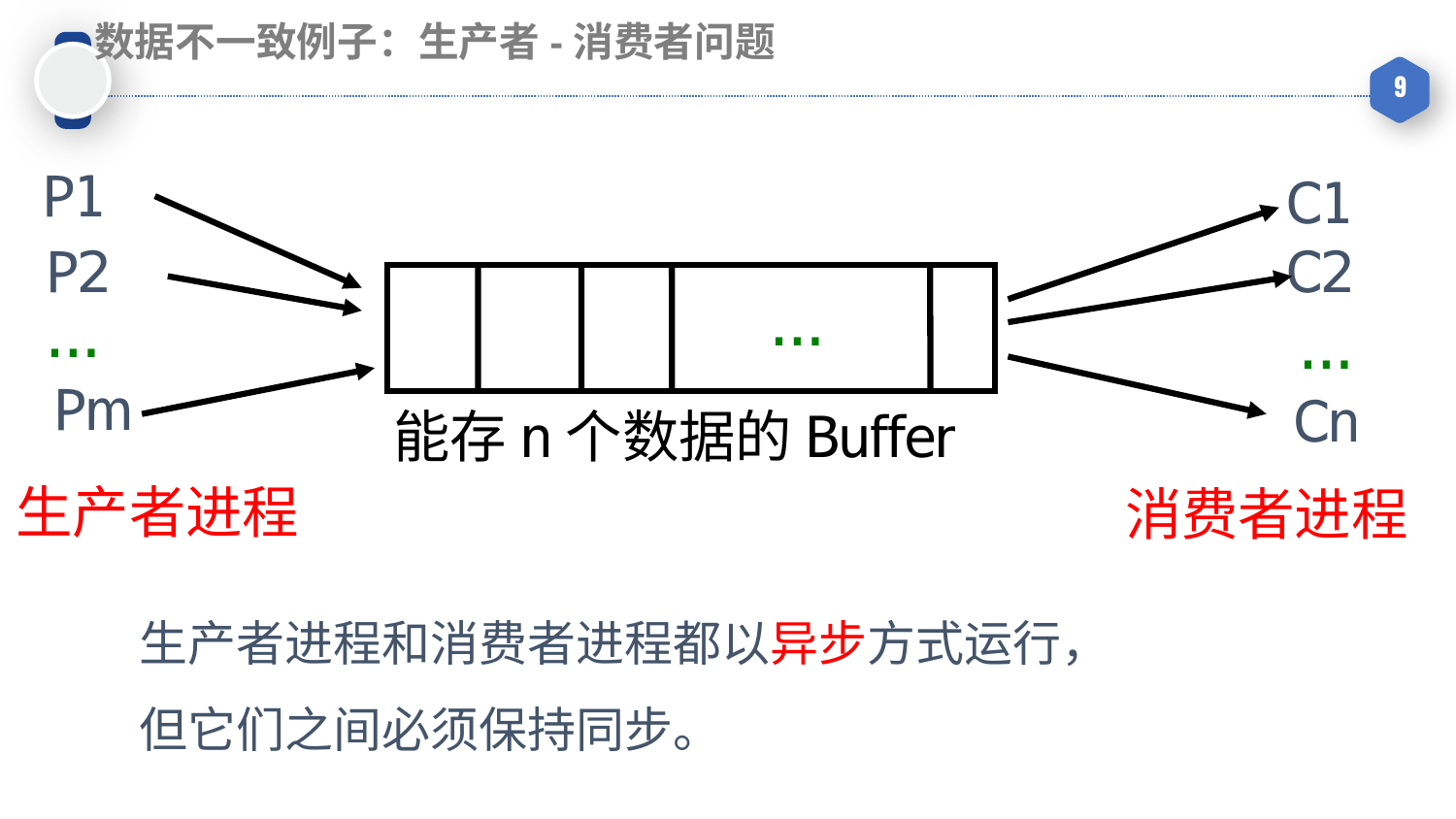

数据不一致例子：生产者-消费者问题
P1
C1

P2
C2

…
…
…

Pm
Cn
 能存n个数据的Buffer
生产者进程
消费者进程
生产者进程和消费者进程都以异步方式运行，
但它们之间必须保持同步。